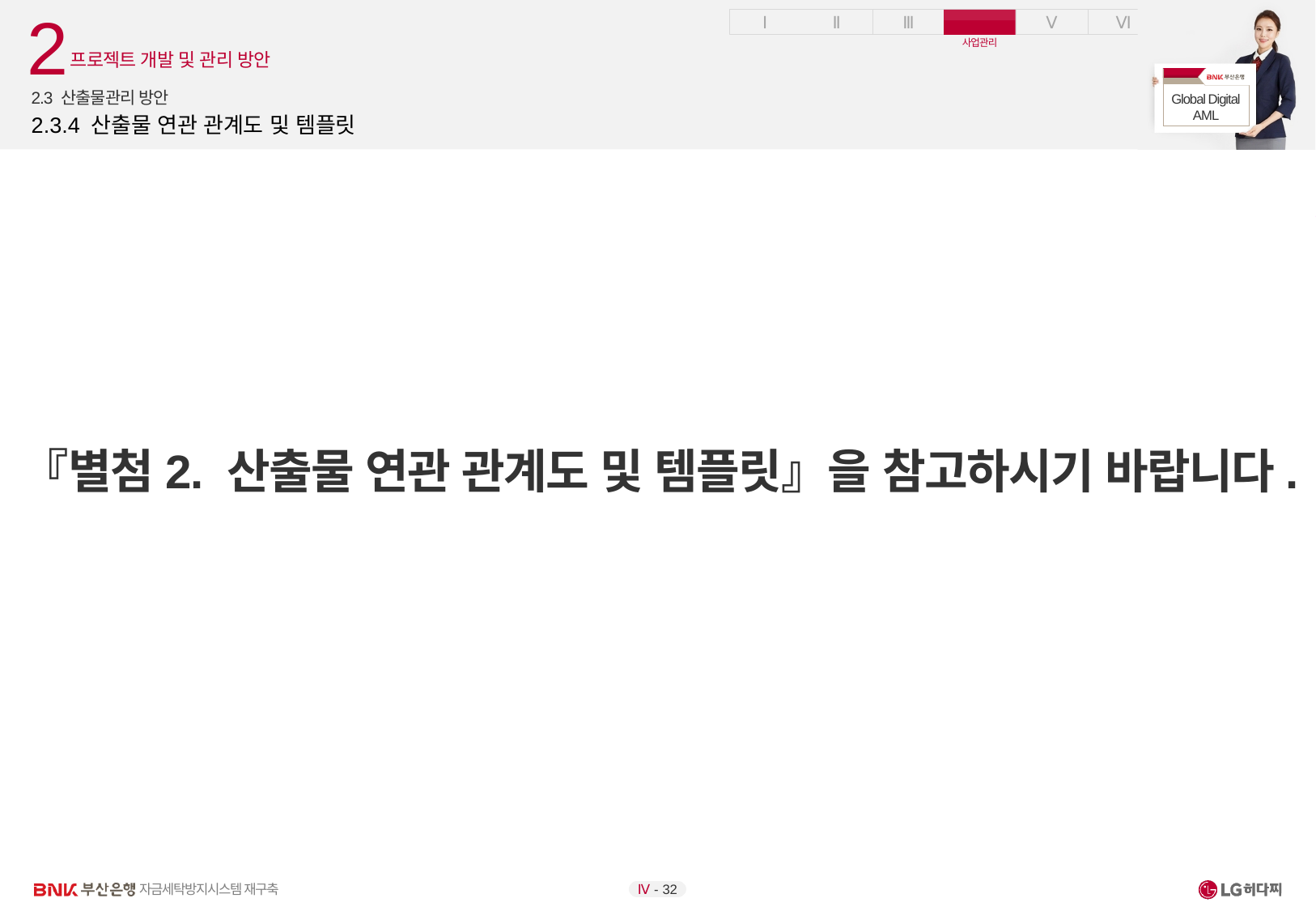

2
프로젝트 개발 및 관리 방안
2.3 산출물관리 방안
# 2.3.4 산출물 연관 관계도 및 템플릿
『별첨2. 산출물 연관 관계도 및 템플릿』을 참고하시기 바랍니다.
Ⅳ - 32